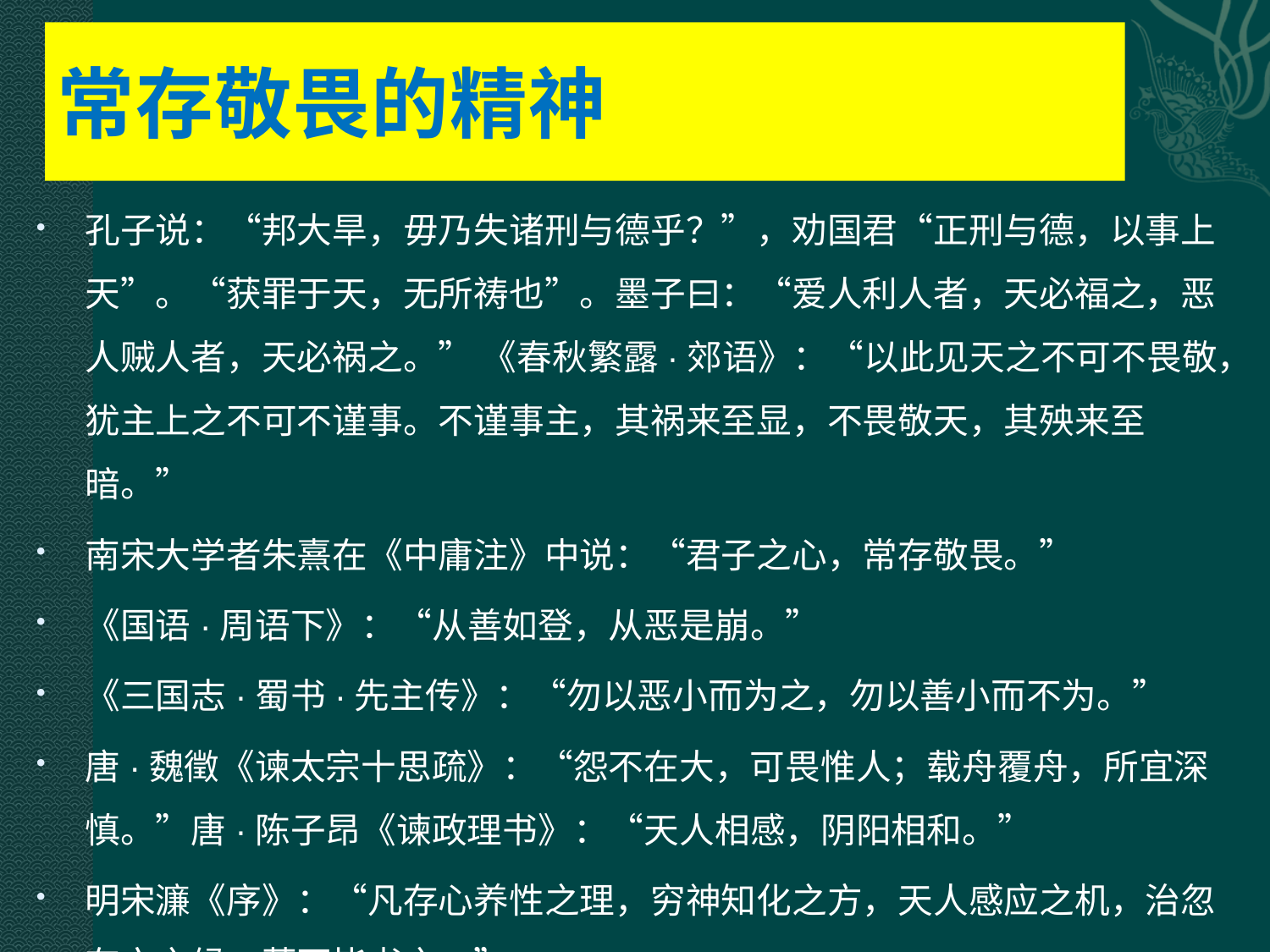

# 常存敬畏的精神
孔子说：“邦大旱，毋乃失诸刑与德乎？”，劝国君“正刑与德，以事上天”。“获罪于天，无所祷也”。墨子曰：“爱人利人者，天必福之，恶人贼人者，天必祸之。” 《春秋繁露·郊语》：“以此见天之不可不畏敬，犹主上之不可不谨事。不谨事主，其祸来至显，不畏敬天，其殃来至暗。”
南宋大学者朱熹在《中庸注》中说：“君子之心，常存敬畏。”
《国语·周语下》：“从善如登，从恶是崩。”
《三国志·蜀书·先主传》：“勿以恶小而为之，勿以善小而不为。”
唐·魏徵《谏太宗十思疏》：“怨不在大，可畏惟人；载舟覆舟，所宜深慎。”唐·陈子昂《谏政理书》：“天人相感，阴阳相和。”
明宋濂《序》：“凡存心养性之理，穷神知化之方，天人感应之机，治忽存亡之候，莫不毕书之。”